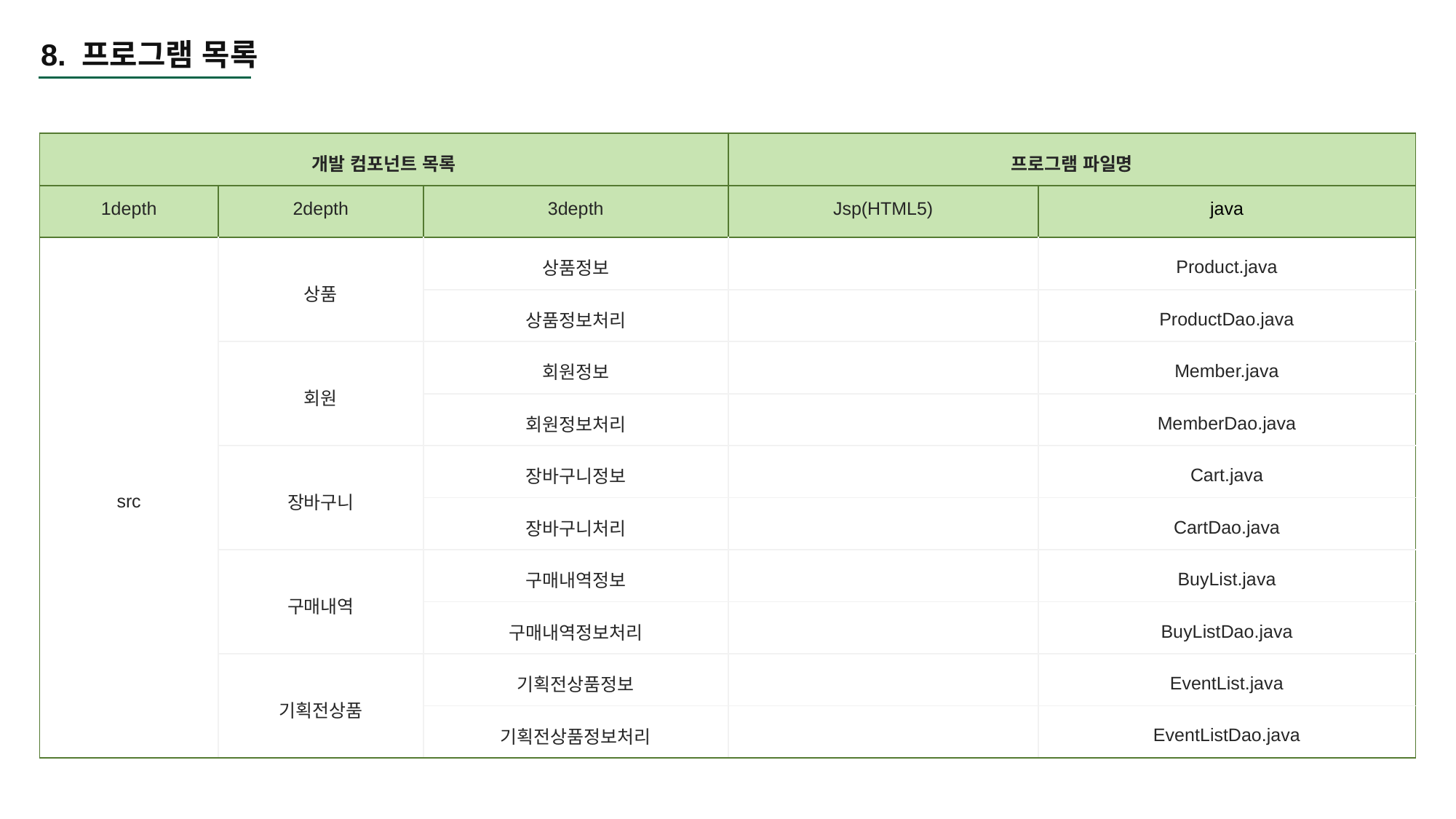

8. 프로그램 목록
| 개발 컴포넌트 목록 | 구매 |  | 프로그램 파일명 |  |
| --- | --- | --- | --- | --- |
| 1depth | 2depth | 3depth | Jsp(HTML5) | java |
| src | 상품 | 상품정보 |  | Product.java |
|  |  | 상품정보처리 |  | ProductDao.java |
|  | 회원 | 회원정보 |  | Member.java |
|  |  | 회원정보처리 |  | MemberDao.java |
|  | 장바구니 | 장바구니정보 |  | Cart.java |
|  |  | 장바구니처리 |  | CartDao.java |
|  | 구매내역 | 구매내역정보 |  | BuyList.java |
|  |  | 구매내역정보처리 |  | BuyListDao.java |
|  | 기획전상품 | 기획전상품정보 |  | EventList.java |
|  |  | 기획전상품정보처리 |  | EventListDao.java |